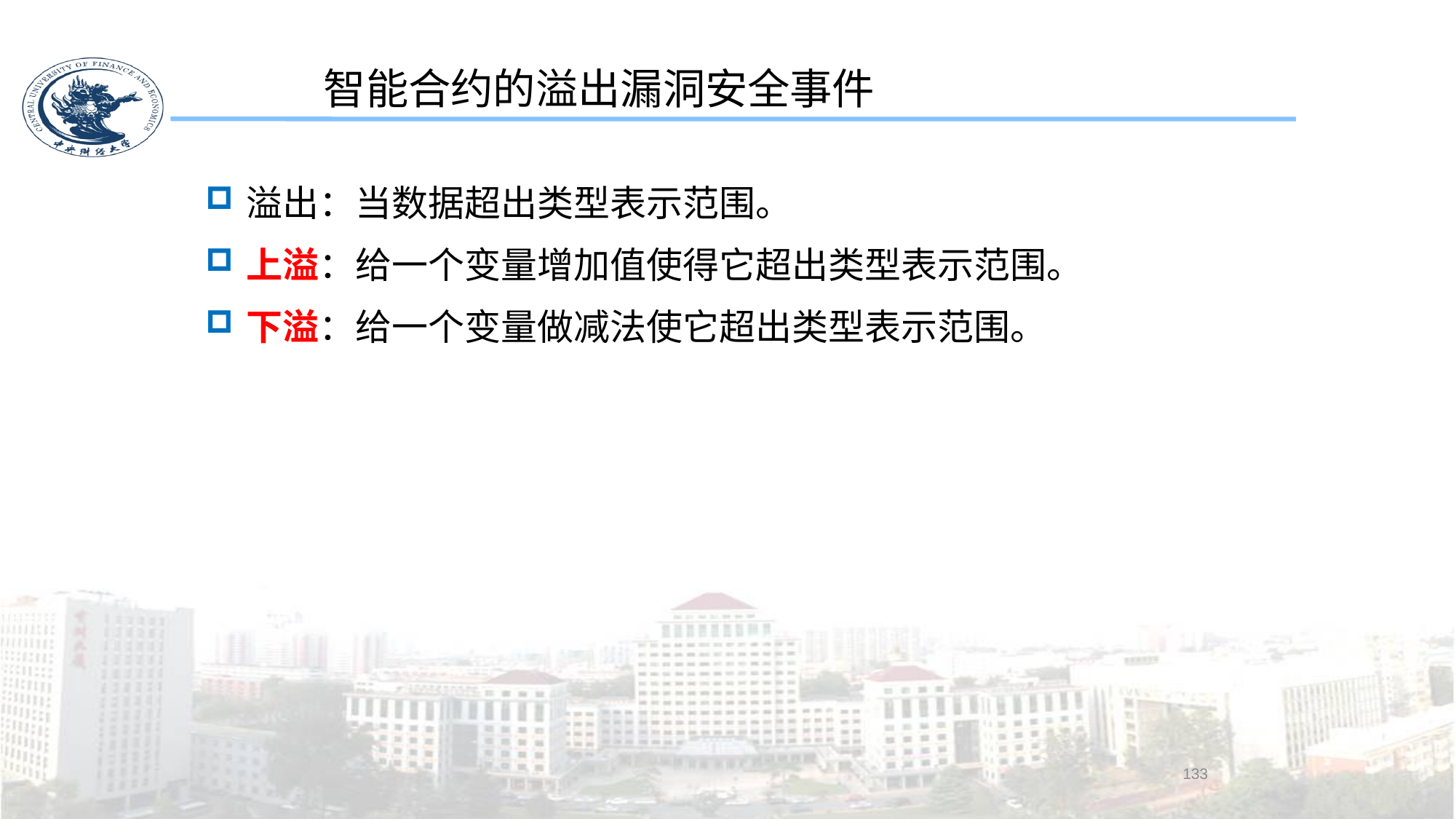

智能合约的溢出漏洞安全事件
溢出：当数据超出类型表示范围。
上溢：给一个变量增加值使得它超出类型表示范围。
下溢：给一个变量做减法使它超出类型表示范围。

133